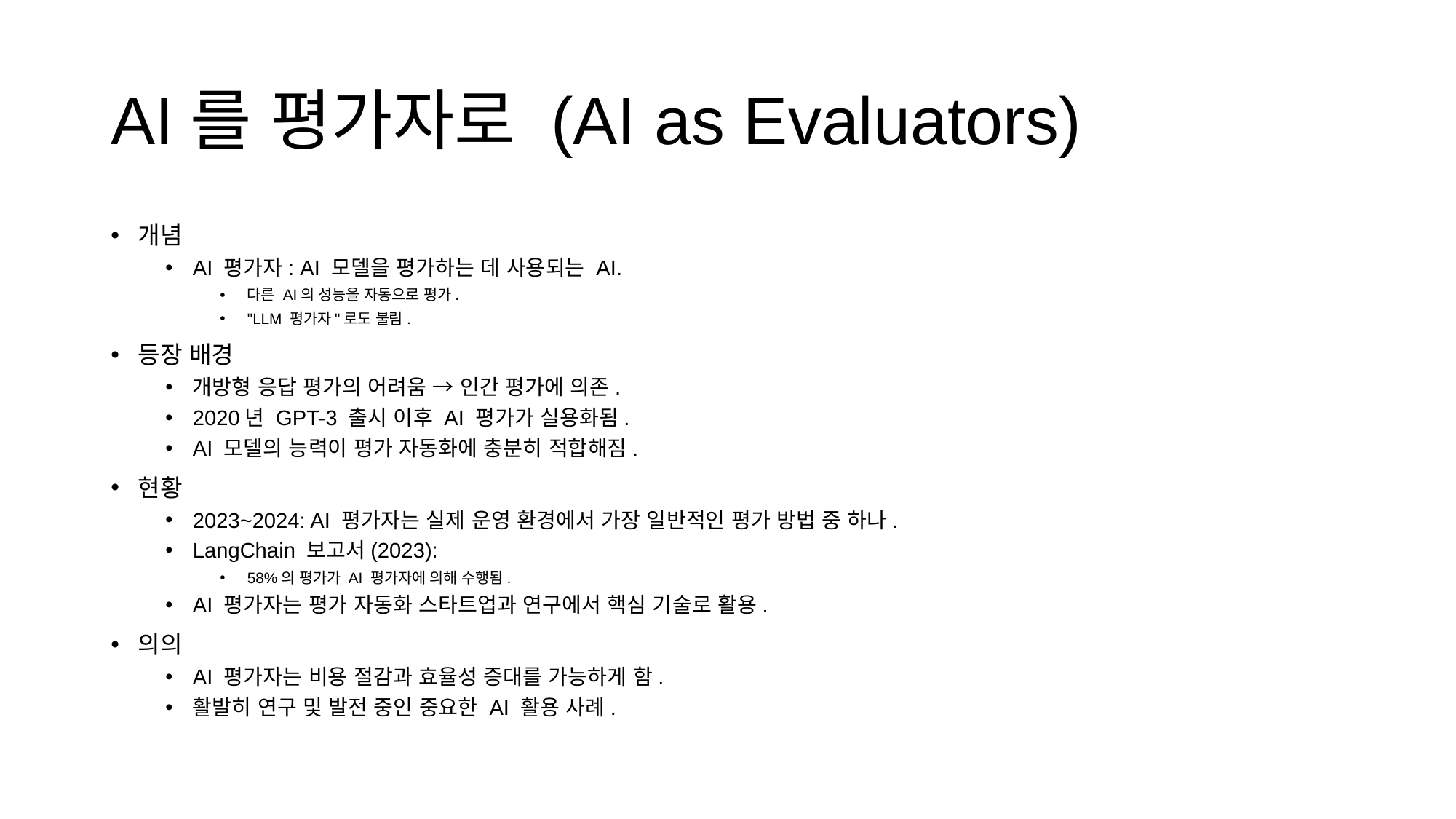

# AI를 평가자로 (AI as Evaluators)
개념
AI 평가자: AI 모델을 평가하는 데 사용되는 AI.
다른 AI의 성능을 자동으로 평가.
"LLM 평가자"로도 불림.
등장 배경
개방형 응답 평가의 어려움 → 인간 평가에 의존.
2020년 GPT-3 출시 이후 AI 평가가 실용화됨.
AI 모델의 능력이 평가 자동화에 충분히 적합해짐.
현황
2023~2024: AI 평가자는 실제 운영 환경에서 가장 일반적인 평가 방법 중 하나.
LangChain 보고서(2023):
58%의 평가가 AI 평가자에 의해 수행됨.
AI 평가자는 평가 자동화 스타트업과 연구에서 핵심 기술로 활용.
의의
AI 평가자는 비용 절감과 효율성 증대를 가능하게 함.
활발히 연구 및 발전 중인 중요한 AI 활용 사례.